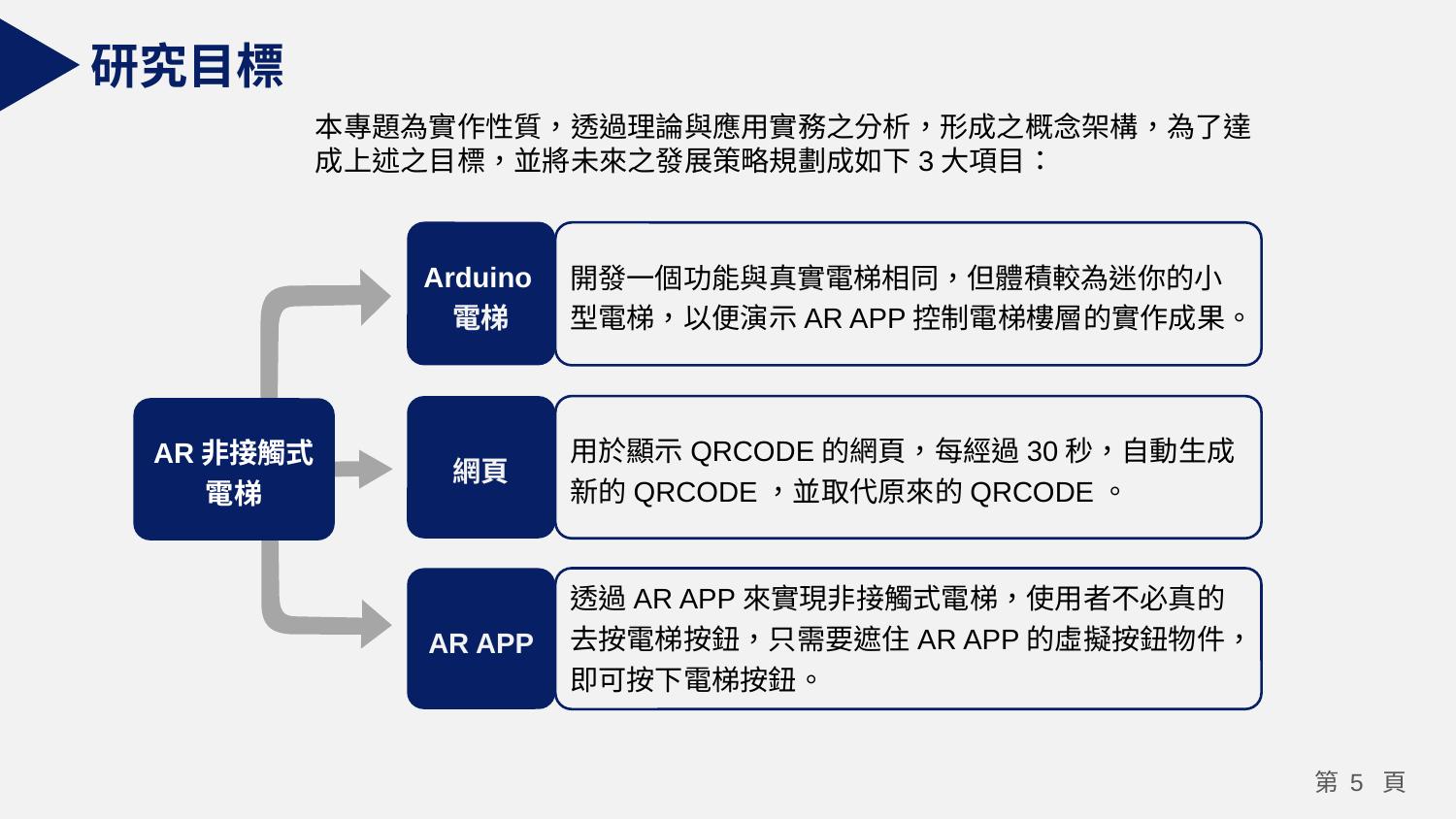

研究目標
本專題為實作性質，透過理論與應用實務之分析，形成之概念架構，為了達成上述之目標，並將未來之發展策略規劃成如下3大項目：
Arduino電梯
開發一個功能與真實電梯相同，但體積較為迷你的小型電梯，以便演示AR APP控制電梯樓層的實作成果。

網頁
用於顯示QRCODE的網頁，每經過30秒，自動生成新的QRCODE，並取代原來的QRCODE。
AR非接觸式電梯

AR APP

透過AR APP來實現非接觸式電梯，使用者不必真的去按電梯按鈕，只需要遮住AR APP的虛擬按鈕物件，即可按下電梯按鈕。